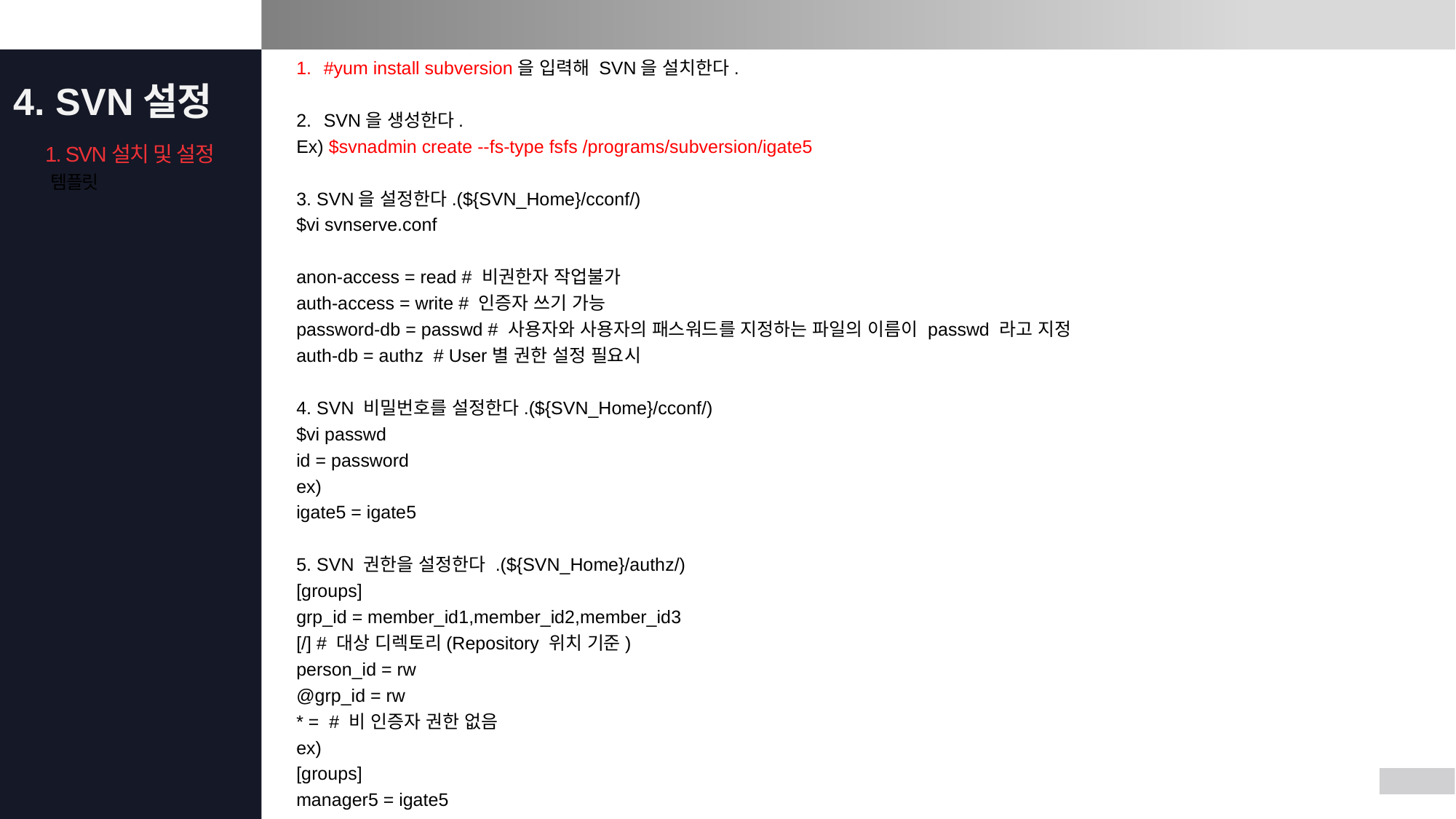

#yum install subversion을 입력해 SVN을 설치한다.

SVN을 생성한다.
Ex) $svnadmin create --fs-type fsfs /programs/subversion/igate5

3. SVN을 설정한다.(${SVN_Home}/cconf/)
$vi svnserve.conf

anon-access = read # 비권한자 작업불가
auth-access = write # 인증자 쓰기 가능
password-db = passwd # 사용자와 사용자의 패스워드를 지정하는 파일의 이름이 passwd 라고 지정
auth-db = authz  # User별 권한 설정 필요시

4. SVN 비밀번호를 설정한다.(${SVN_Home}/cconf/)
$vi passwd
id = password
ex)
igate5 = igate5

5. SVN 권한을 설정한다 .(${SVN_Home}/authz/)
[groups]
grp_id = member_id1,member_id2,member_id3
[/] # 대상 디렉토리(Repository 위치 기준)
person_id = rw
@grp_id = rw
* =  # 비 인증자 권한 없음
ex)
[groups]
manager5 = igate5
4. SVN설정
Appendix
템플릿
1. SVN설치 및 설정